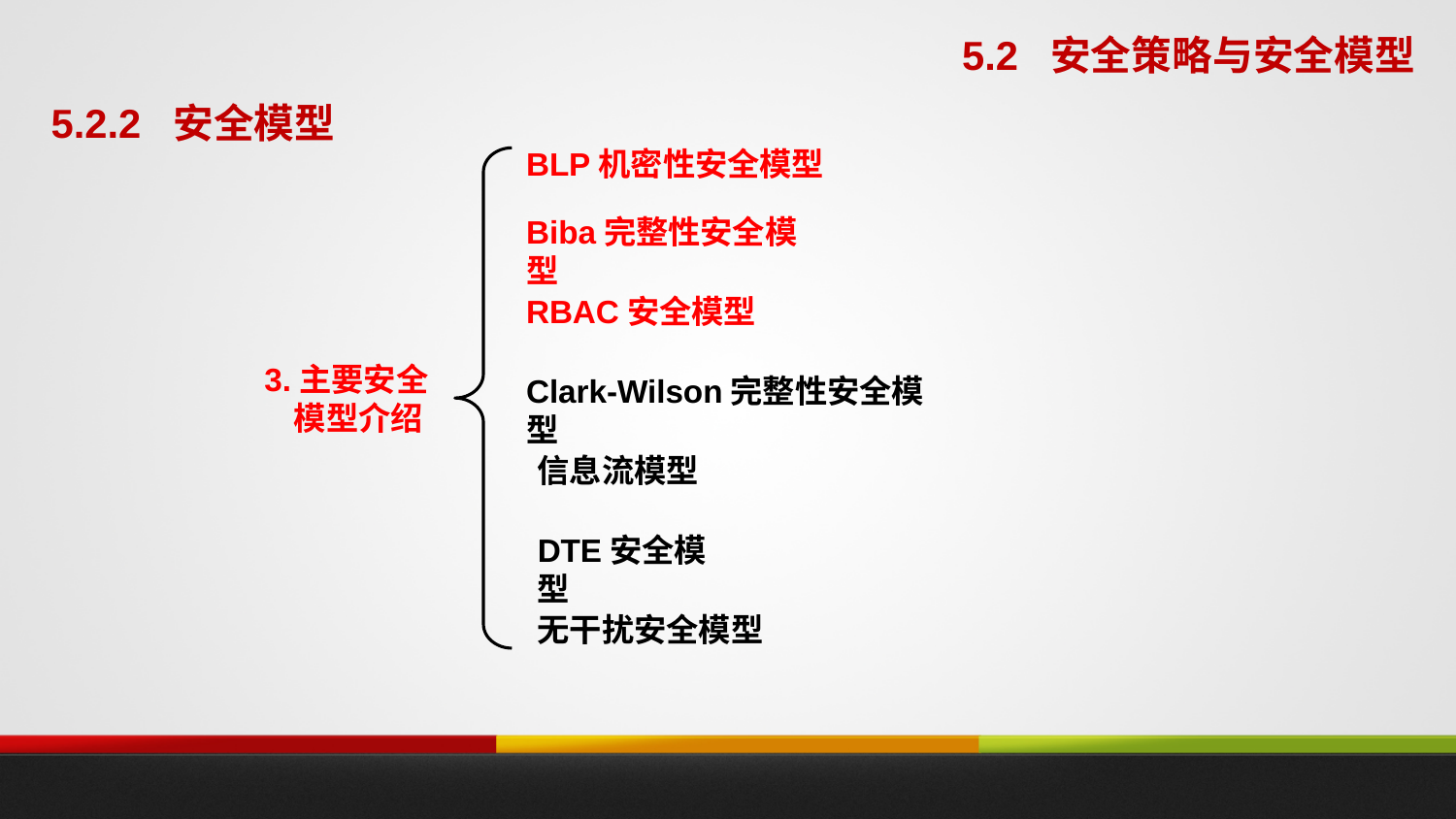

5.2  安全策略与安全模型
5.2.2  安全模型
BLP机密性安全模型

Biba完整性安全模型
RBAC安全模型
3.主要安全
   模型介绍
Clark-Wilson完整性安全模型
信息流模型
DTE安全模型
无干扰安全模型